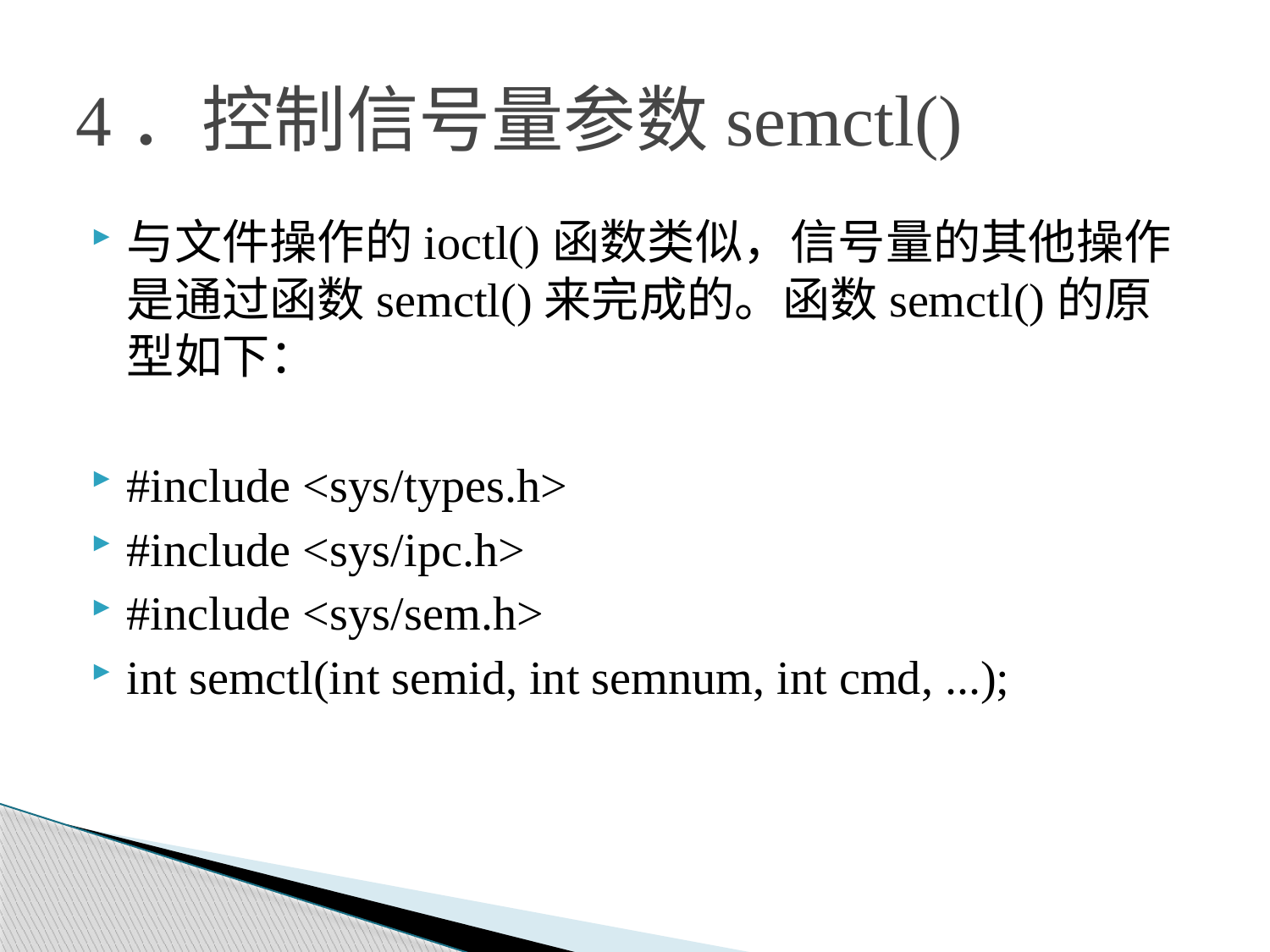

# 4．控制信号量参数semctl()
与文件操作的ioctl()函数类似，信号量的其他操作是通过函数semctl()来完成的。函数semctl()的原型如下：

#include <sys/types.h>
#include <sys/ipc.h>
#include <sys/sem.h>
int semctl(int semid, int semnum, int cmd, ...);